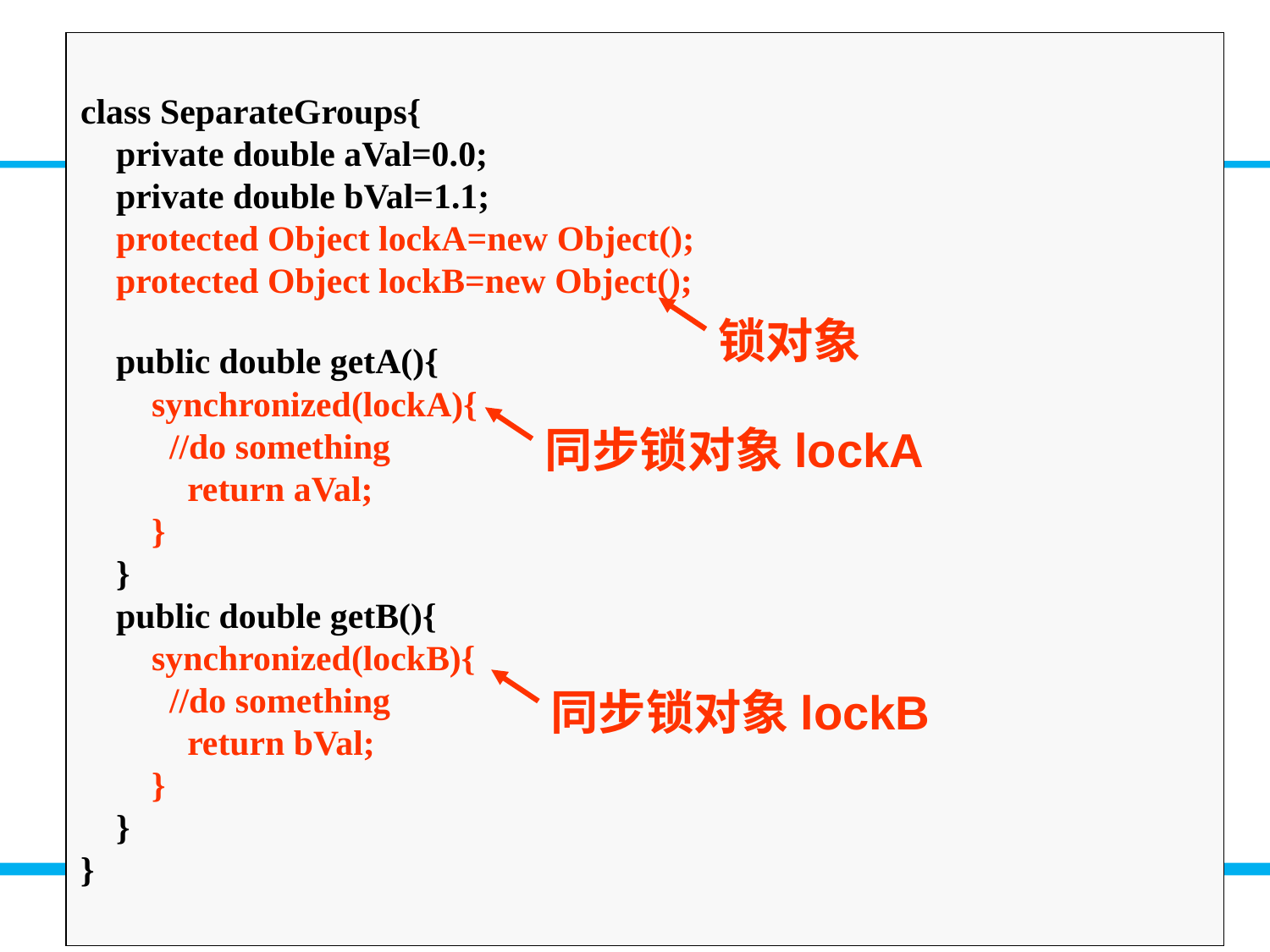

class SeparateGroups{
    private double aVal=0.0;
    private double bVal=1.1;
    protected Object lockA=new Object();
    protected Object lockB=new Object();

    public double getA(){
        synchronized(lockA){
          //do something
            return aVal;
        }
    }
    public double getB(){
        synchronized(lockB){
          //do something
            return bVal;
        }
    }
}
# Synchronized Statements
同步语句(synchronized statements)的一般形式如下：
         synchronized(<锁对象引用>){
             …被同步的代码…
         }
同步语句提供了比被同步的方法更细粒度(finer granularity)的锁机制，增强了类的并发性，提高了运行时的性能

锁对象

同步锁对象lockA

同步锁对象lockB